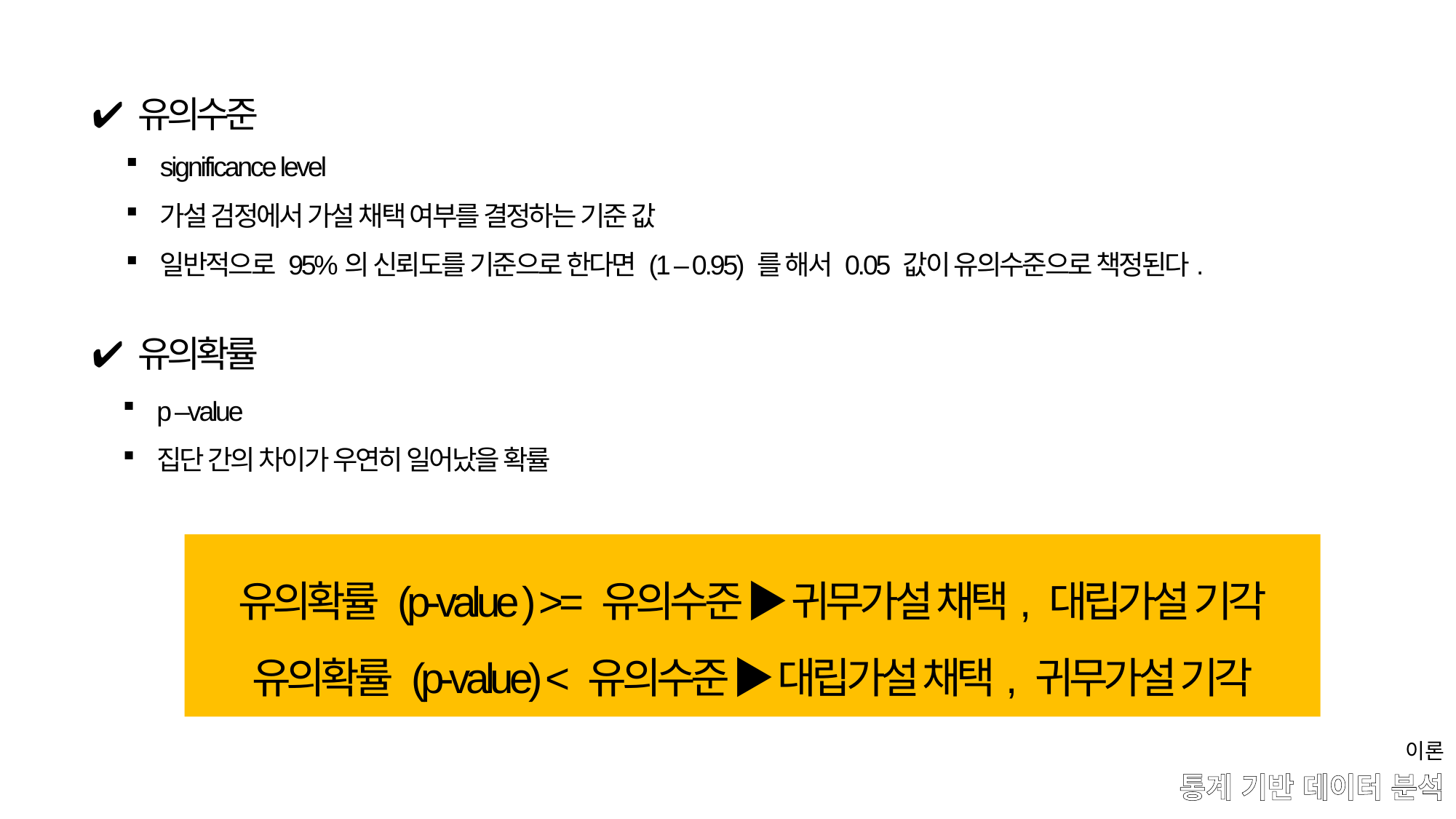

✔ 유의수준
significance level
가설 검정에서 가설 채택 여부를 결정하는 기준 값
일반적으로 95%의 신뢰도를 기준으로 한다면 (1 – 0.95) 를 해서 0.05 값이 유의수준으로 책정된다.
✔ 유의확률
p –value
집단 간의 차이가 우연히 일어났을 확률
유의확률 (p-value ) >= 유의수준 ▶ 귀무가설 채택, 대립가설 기각
유의확률 (p-value) < 유의수준 ▶ 대립가설 채택, 귀무가설 기각
이론
# 통계 기반 데이터 분석